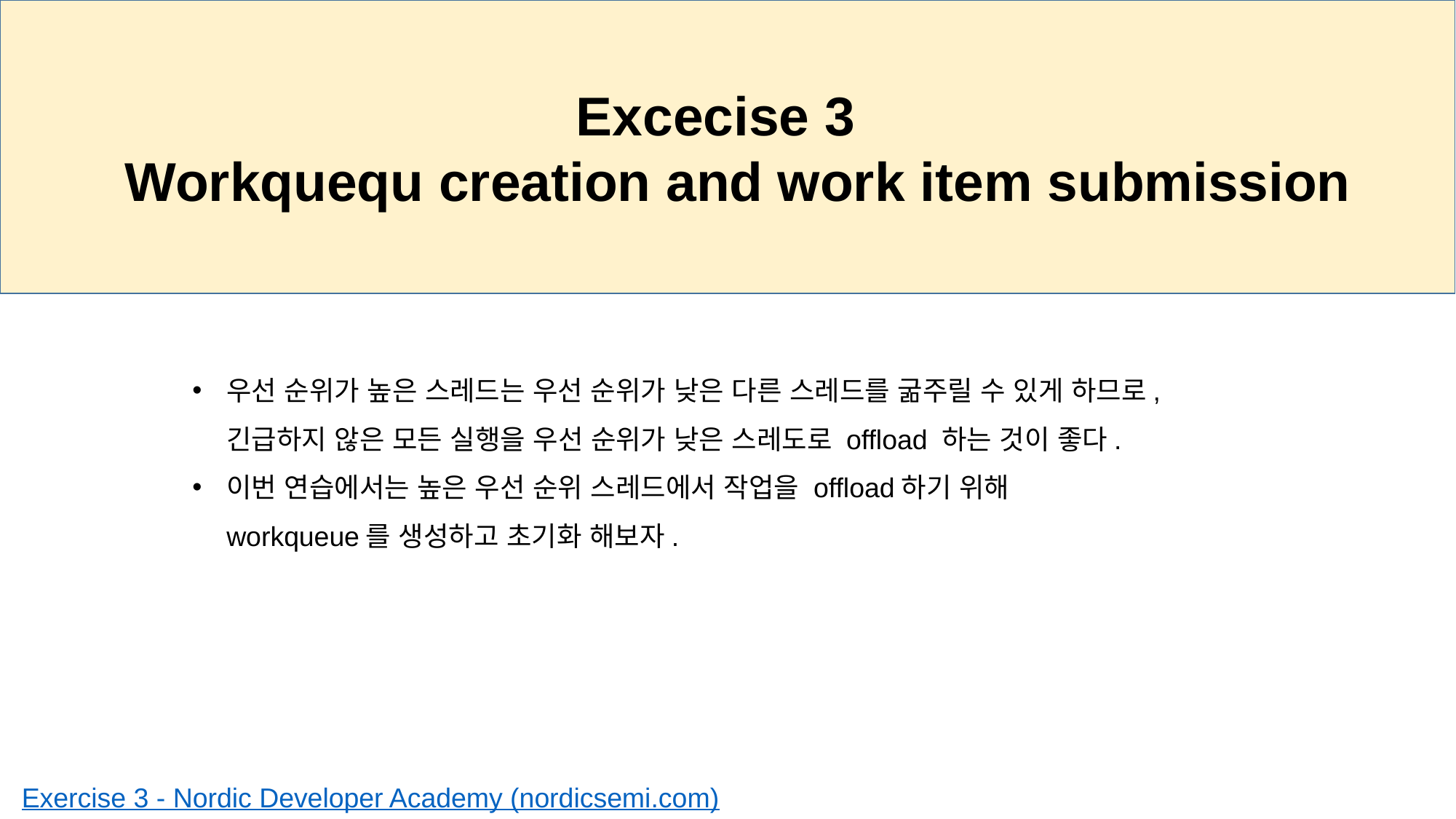

Excecise 3
Workquequ creation and work item submission

우선 순위가 높은 스레드는 우선 순위가 낮은 다른 스레드를 굶주릴 수 있게 하므로,
긴급하지 않은 모든 실행을 우선 순위가 낮은 스레도로 offload 하는 것이 좋다.
이번 연습에서는 높은 우선 순위 스레드에서 작업을 offload하기 위해
workqueue를 생성하고 초기화 해보자.

Exercise 3 - Nordic Developer Academy (nordicsemi.com)